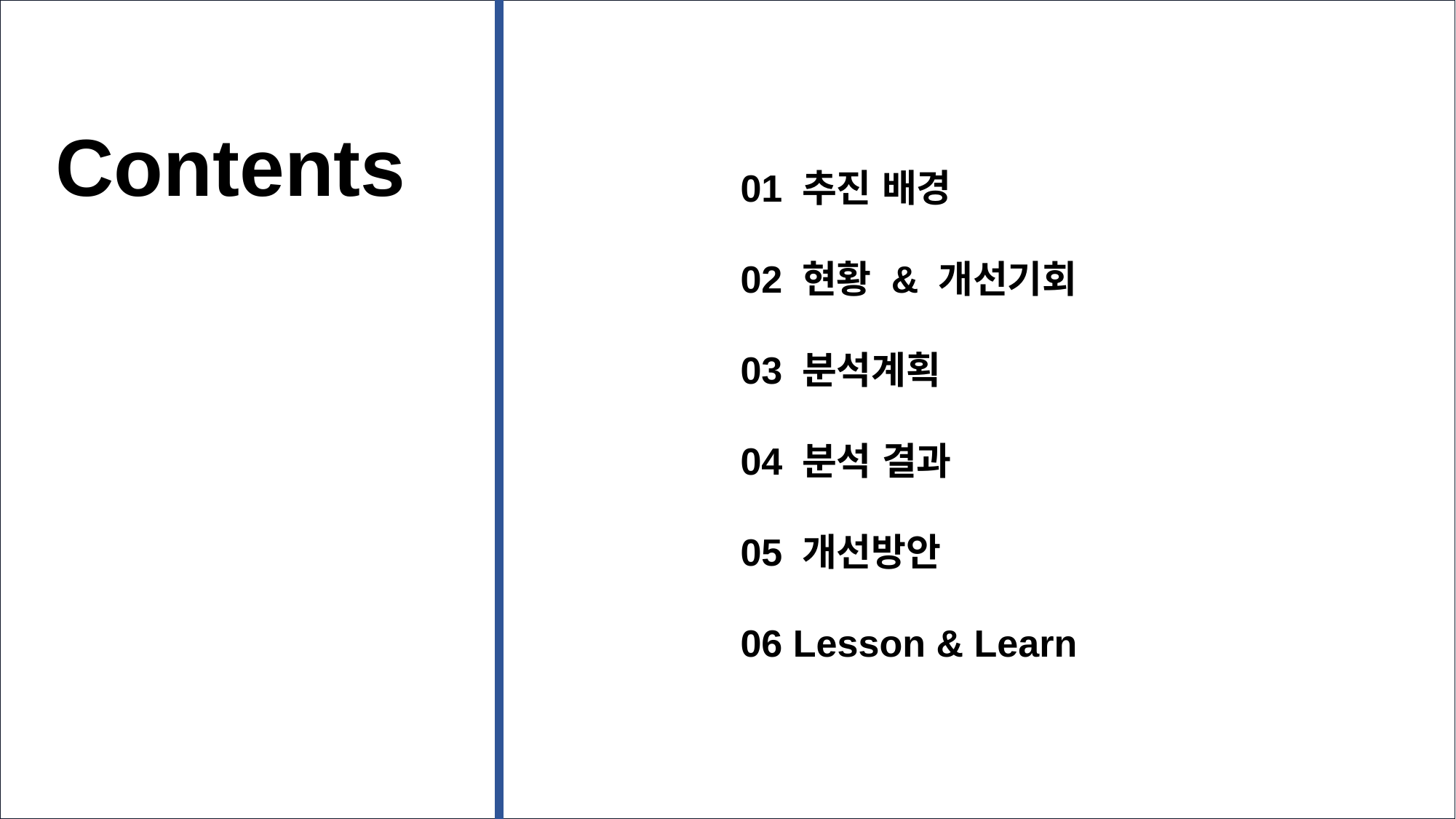

Contents
01 추진 배경
02 현황 & 개선기회
03 분석계획
04 분석 결과
05 개선방안
06 Lesson & Learn